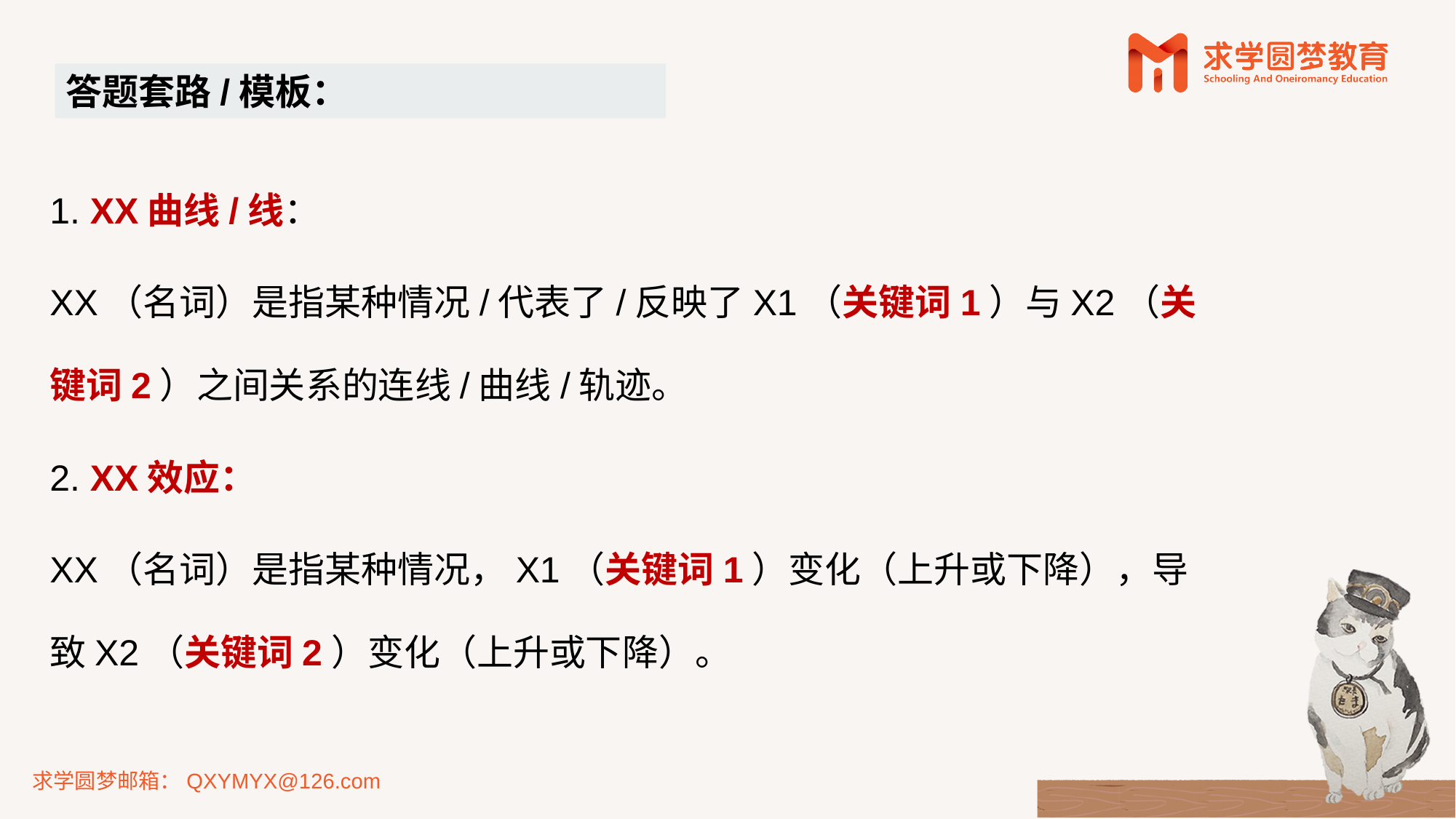

答题套路/模板：
1. XX曲线/线：
XX（名词）是指某种情况/代表了/反映了X1（关键词1）与X2（关键词2）之间关系的连线/曲线/轨迹。
2. XX效应：
XX（名词）是指某种情况，X1（关键词1）变化（上升或下降），导致X2（关键词2）变化（上升或下降）。